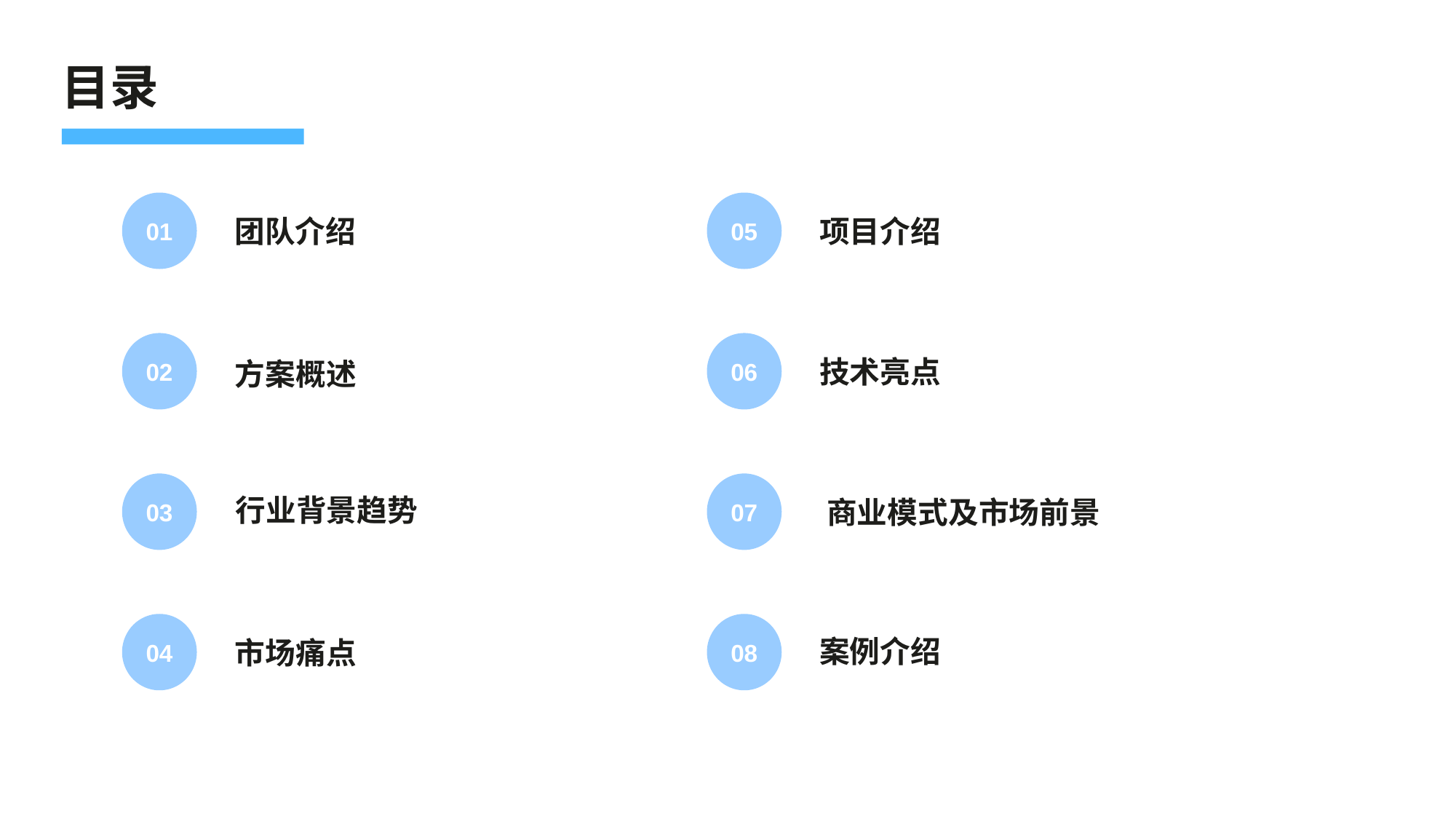

目录

05
01
项目介绍
团队介绍
06
02
技术亮点
方案概述
03
07
商业模式及市场前景
行业背景趋势
04
08
案例介绍
市场痛点